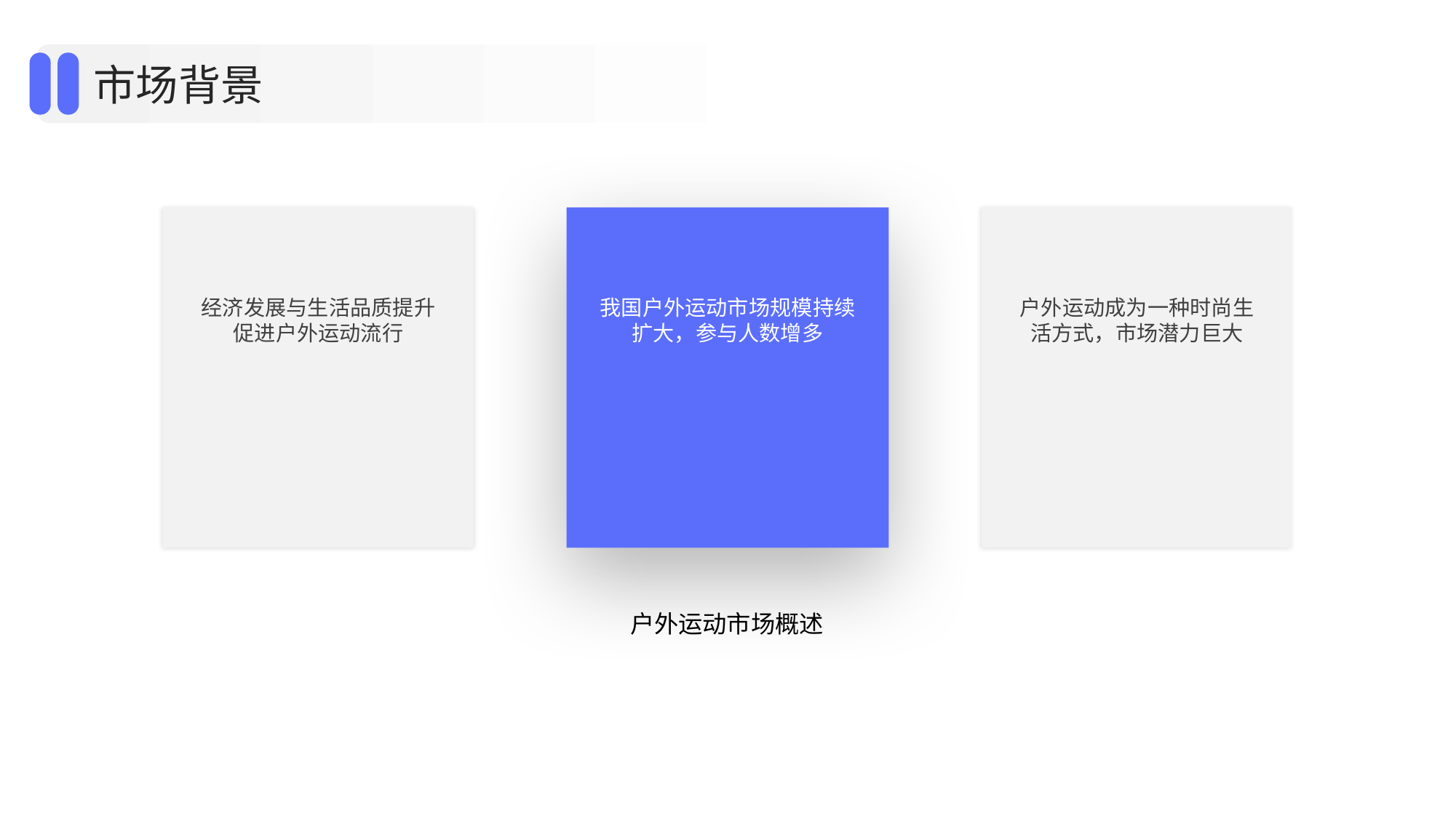

市场背景
户外运动成为一种时尚生活方式，市场潜力巨大
经济发展与生活品质提升促进户外运动流行
我国户外运动市场规模持续扩大，参与人数增多
户外运动市场概述